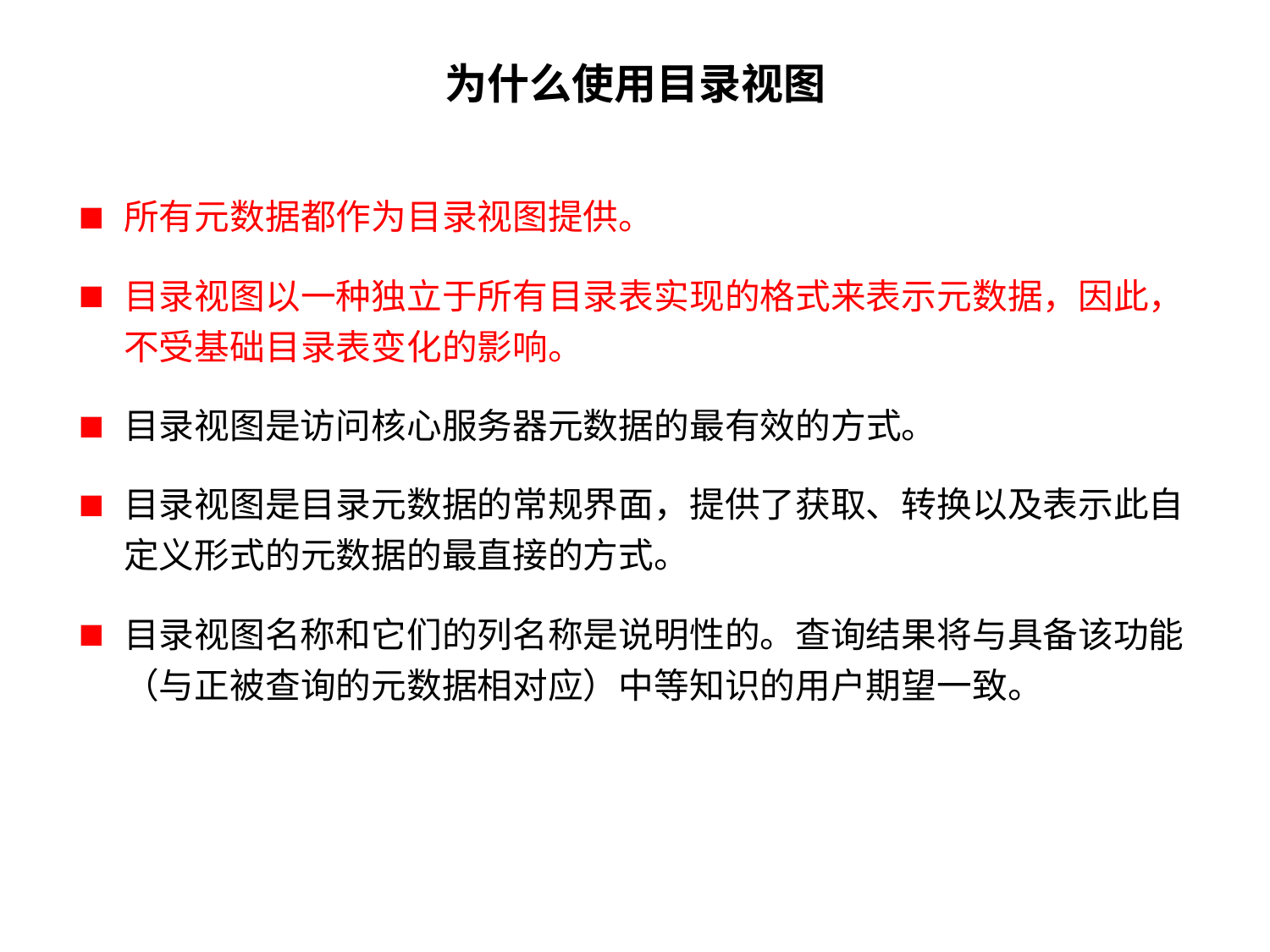

# 为什么使用目录视图
所有元数据都作为目录视图提供。
目录视图以一种独立于所有目录表实现的格式来表示元数据，因此，不受基础目录表变化的影响。
目录视图是访问核心服务器元数据的最有效的方式。
目录视图是目录元数据的常规界面，提供了获取、转换以及表示此自定义形式的元数据的最直接的方式。
目录视图名称和它们的列名称是说明性的。查询结果将与具备该功能（与正被查询的元数据相对应）中等知识的用户期望一致。